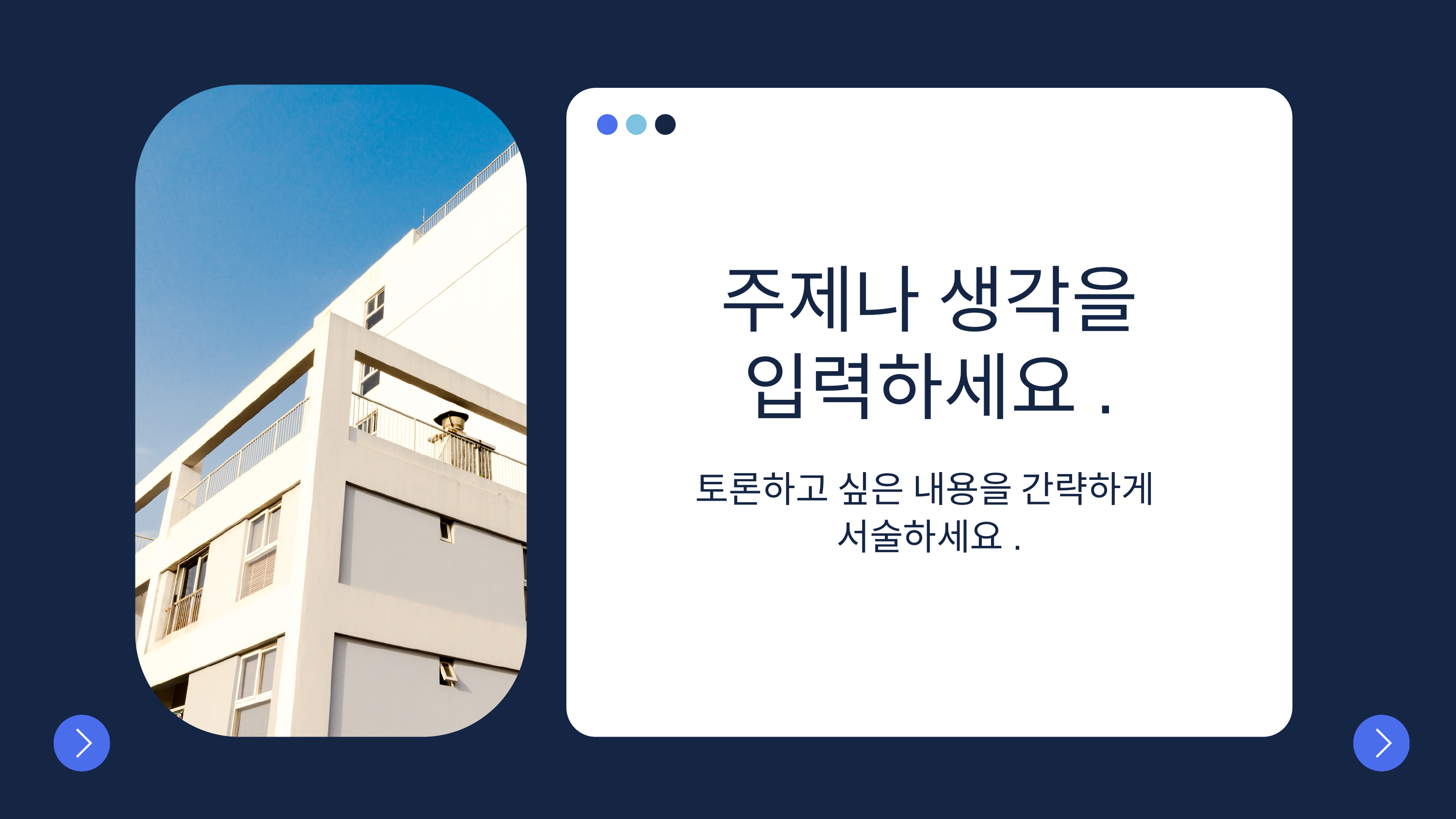

주제나 생각을
입력하세요.
토론하고 싶은 내용을 간략하게
서술하세요.